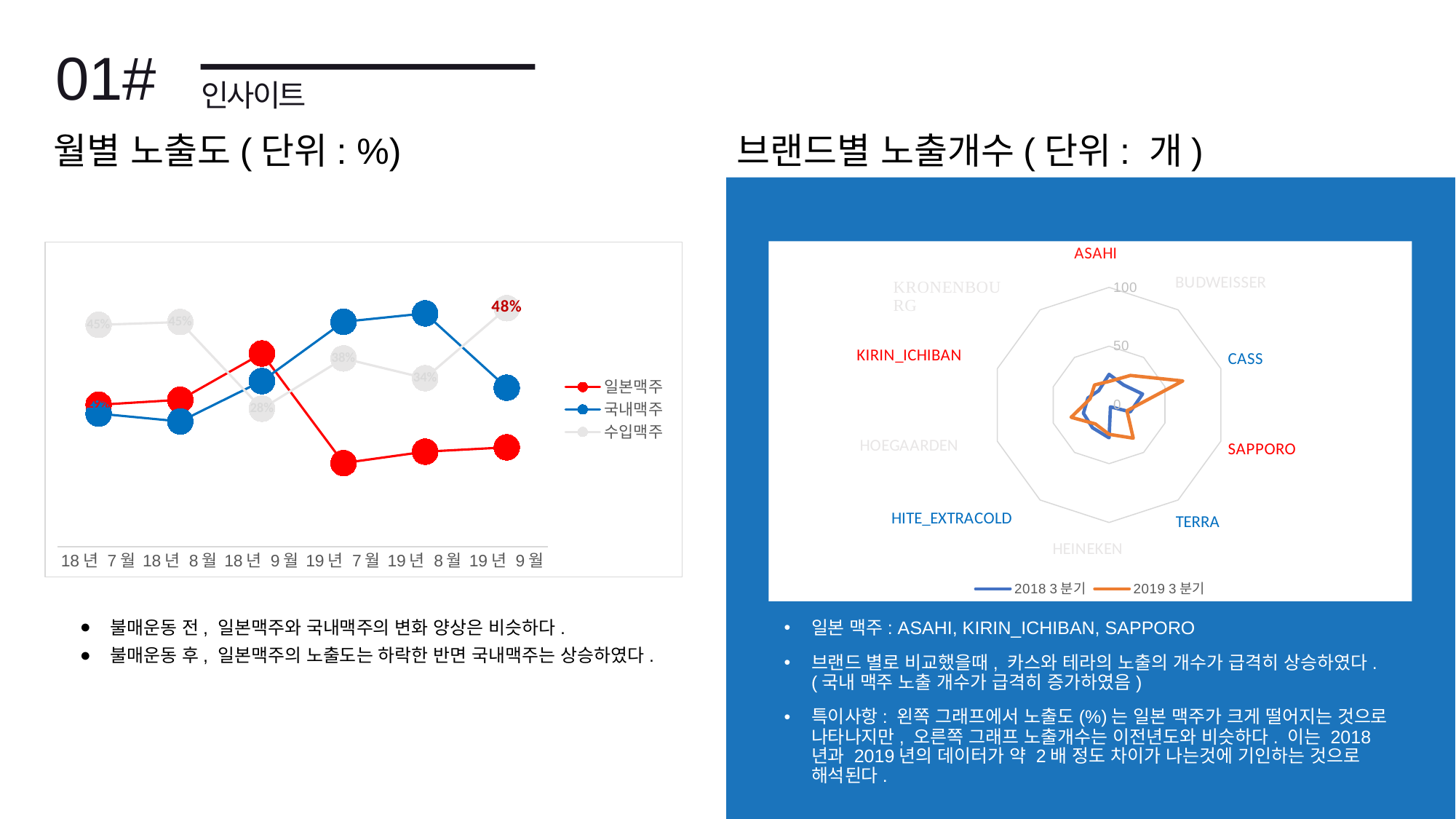

01#

인사이트
월별 노출도(단위: %)
브랜드별 노출개수(단위: 개)

### Chart

| Category | 2018 3분기 | 2019 3분기 |
|---|---|---|
| ASAHI | 26.0 | 20.0 |
| BUDWEISSER | 21.0 | 31.0 |
| CASS | 30.0 | 66.0 |
| SAPPORO | 19.0 | 16.0 |
| TERRA | 2.0 | 35.0 |
| HEINEKEN | 28.0 | 25.0 |
| HITE_EXTRACOLD | 24.0 | 20.0 |
| HOEGAARDEN | 23.0 | 34.0 |
| KIRIN_ICHIBAN | 19.0 | 17.0 |
| KRONENBOURG | 15.0 | 21.0 |

### Chart

| Category | 일본맥주  | 국내맥주 | 수입맥주 |
|---|---|---|---|
| 18년 7월 | 0.2857142857142857 | 0.26785714285714285 | 0.44642857142857145 |
| 18년 8월 | 0.2956521739130435 | 0.25217391304347825 | 0.45217391304347826 |
| 18년 9월 | 0.3888888888888889 | 0.3333333333333333 | 0.2777777777777778 |
| 19년 7월 | 0.16842105263157894 | 0.45263157894736844 | 0.37894736842105264 |
| 19년 8월 | 0.19130434782608696 | 0.46956521739130436 | 0.3391304347826087 |
| 19년 9월 | 0.2 | 0.32 | 0.48 |
불매운동 전, 일본맥주와 국내맥주의 변화 양상은 비슷하다.
불매운동 후, 일본맥주의 노출도는 하락한 반면 국내맥주는 상승하였다.
일본 맥주: ASAHI, KIRIN_ICHIBAN, SAPPORO
브랜드 별로 비교했을때, 카스와 테라의 노출의 개수가 급격히 상승하였다.(국내 맥주 노출 개수가 급격히 증가하였음)
특이사항: 왼쪽 그래프에서 노출도(%)는 일본 맥주가 크게 떨어지는 것으로 나타나지만, 오른쪽 그래프 노출개수는 이전년도와 비슷하다. 이는 2018년과 2019년의 데이터가 약 2배 정도 차이가 나는것에 기인하는 것으로 해석된다.